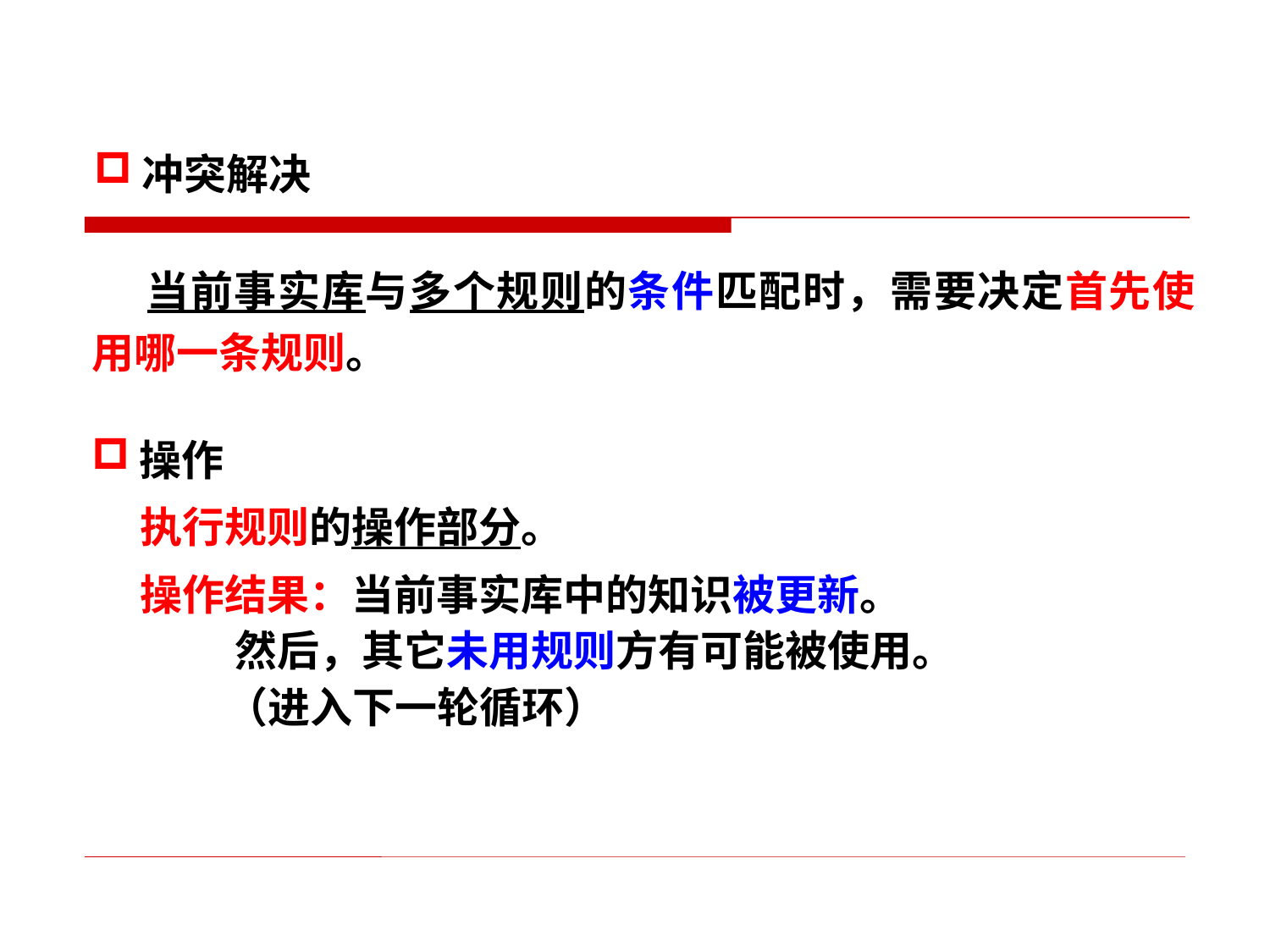

冲突解决
    当前事实库与多个规则的条件匹配时，需要决定首先使用哪一条规则。
操作
    执行规则的操作部分。
    操作结果：当前事实库中的知识被更新。
              然后，其它未用规则方有可能被使用。
             （进入下一轮循环）